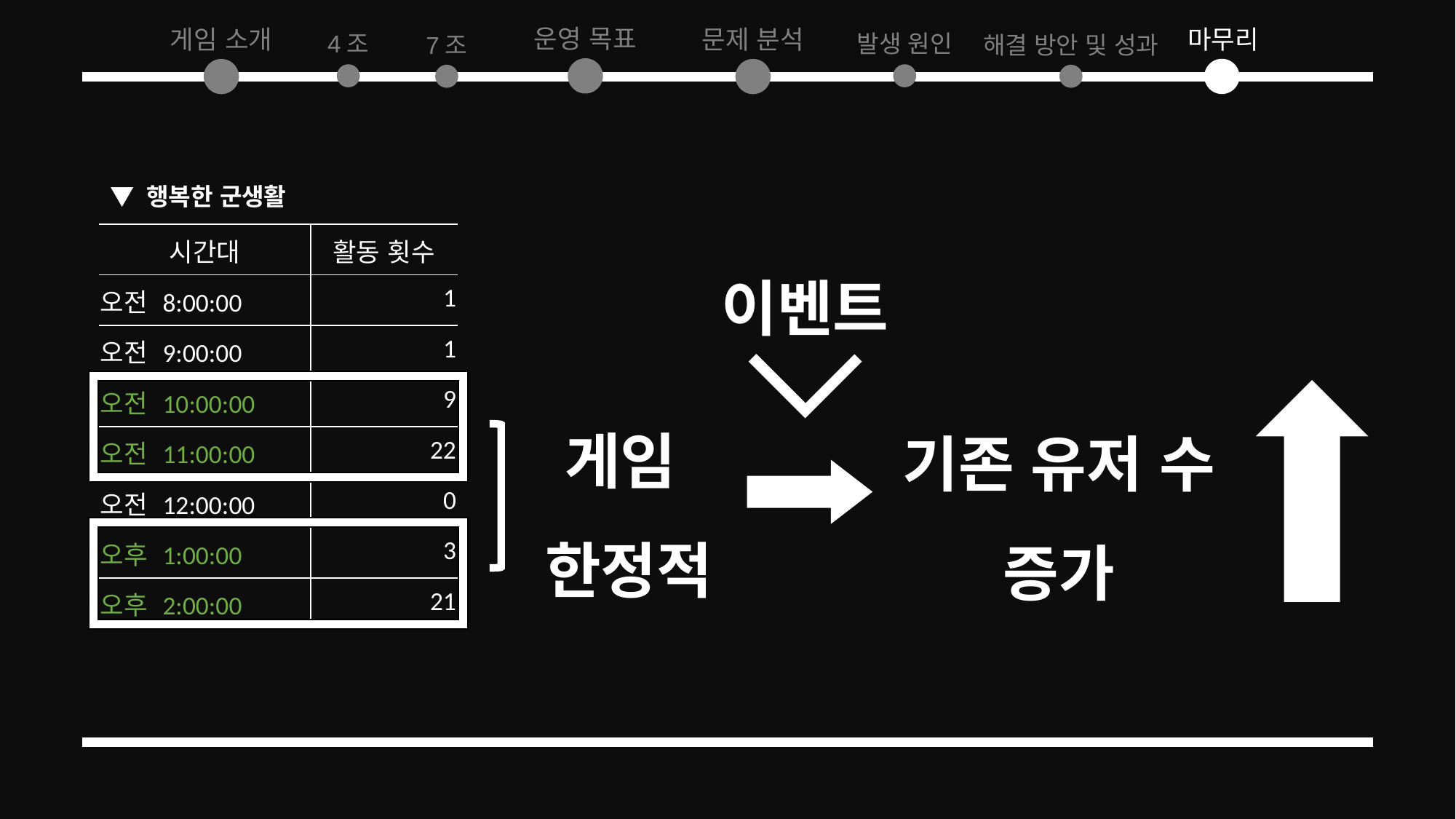

운영 목표
마무리
게임 소개
문제 분석
4조
발생 원인
7조
해결 방안 및 성과

▼ 행복한 군생활
| 시간대 | 활동 횟수 |
| --- | --- |
| 오전 8:00:00 | 1 |
| 오전 9:00:00 | 1 |
| 오전 10:00:00 | 9 |
| 오전 11:00:00 | 22 |
| 오전 12:00:00 | 0 |
| 오후 1:00:00 | 3 |
| 오후 2:00:00 | 21 |
이벤트

게임
한정적
기존 유저 수 증가